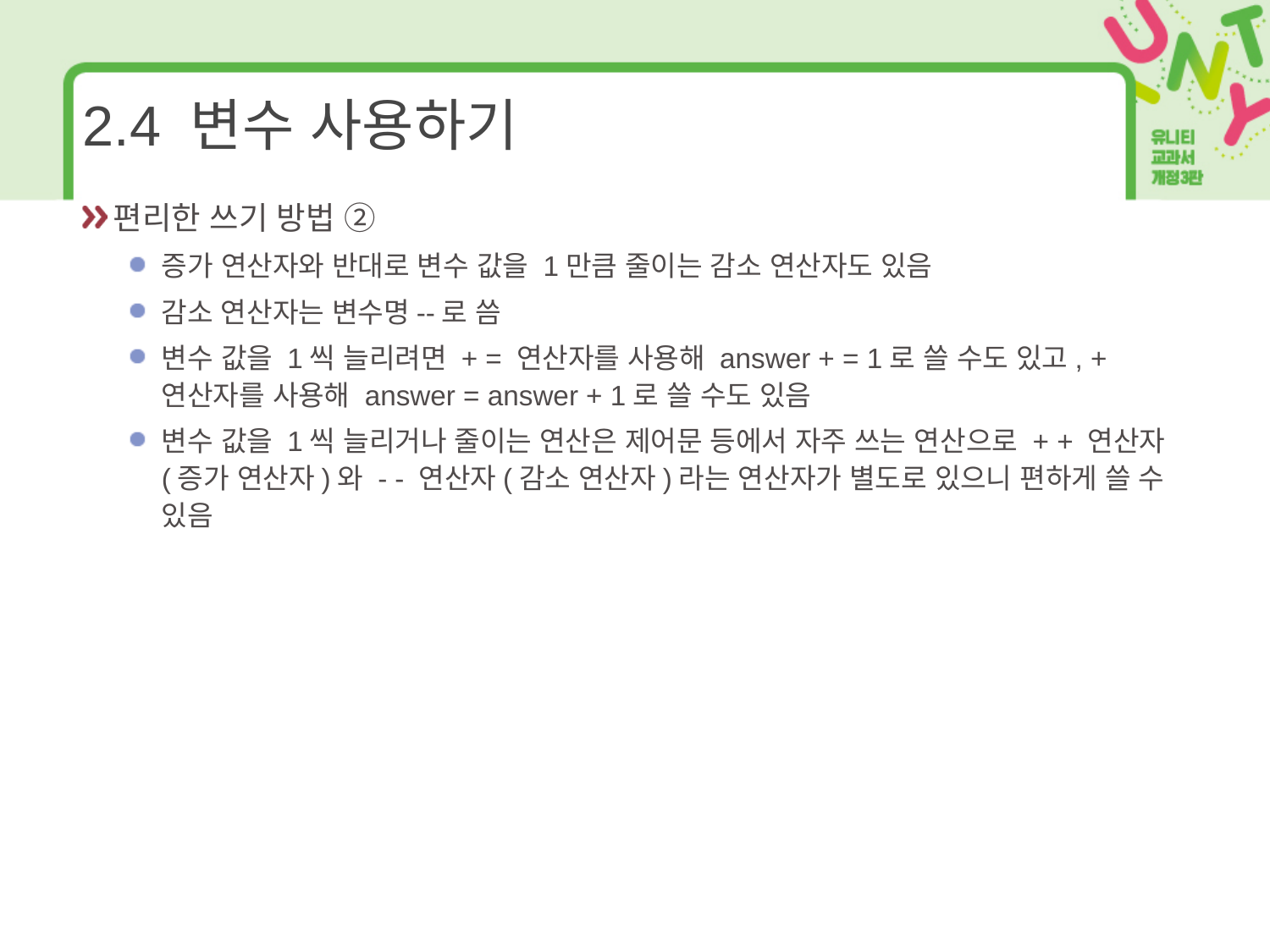

# 2.4 변수 사용하기
편리한 쓰기 방법 ②
증가 연산자와 반대로 변수 값을 1만큼 줄이는 감소 연산자도 있음
감소 연산자는 변수명--로 씀
변수 값을 1씩 늘리려면 + = 연산자를 사용해 answer + = 1로 쓸 수도 있고, + 연산자를 사용해 answer = answer + 1로 쓸 수도 있음
변수 값을 1씩 늘리거나 줄이는 연산은 제어문 등에서 자주 쓰는 연산으로 + + 연산자(증가 연산자)와 - - 연산자(감소 연산자)라는 연산자가 별도로 있으니 편하게 쓸 수 있음